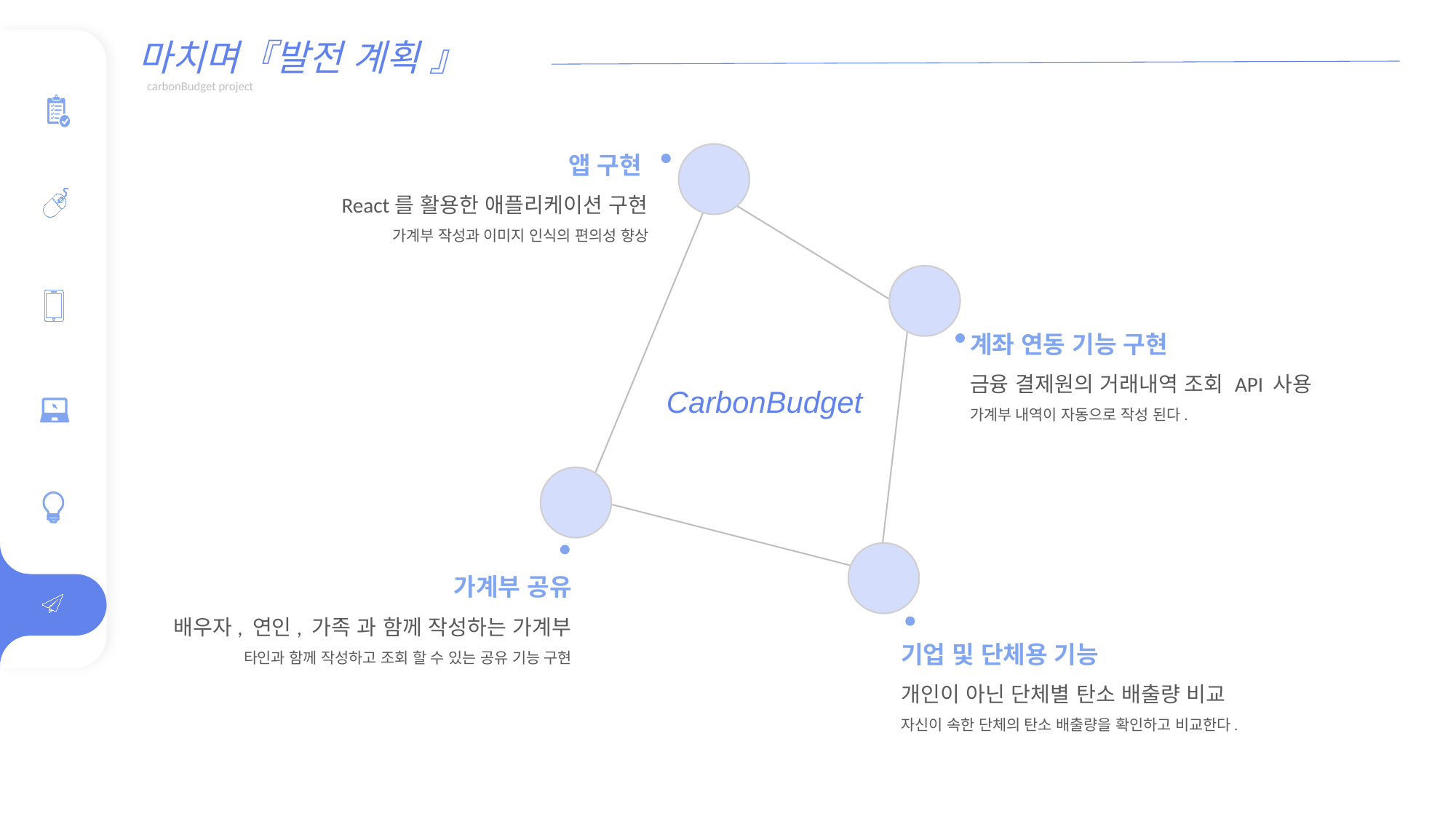

마치며『발전 계획 』
   carbonBudget project

앱 구현
React를 활용한 애플리케이션 구현
가계부 작성과 이미지 인식의 편의성 향상

계좌 연동 기능 구현
금융 결제원의 거래내역 조회 API 사용
가계부 내역이 자동으로 작성 된다.

CarbonBudget

가계부 공유
배우자, 연인, 가족 과 함께 작성하는 가계부
타인과 함께 작성하고 조회 할 수 있는 공유 기능 구현

기업 및 단체용 기능
개인이 아닌 단체별 탄소 배출량 비교
자신이 속한 단체의 탄소 배출량을 확인하고 비교한다.